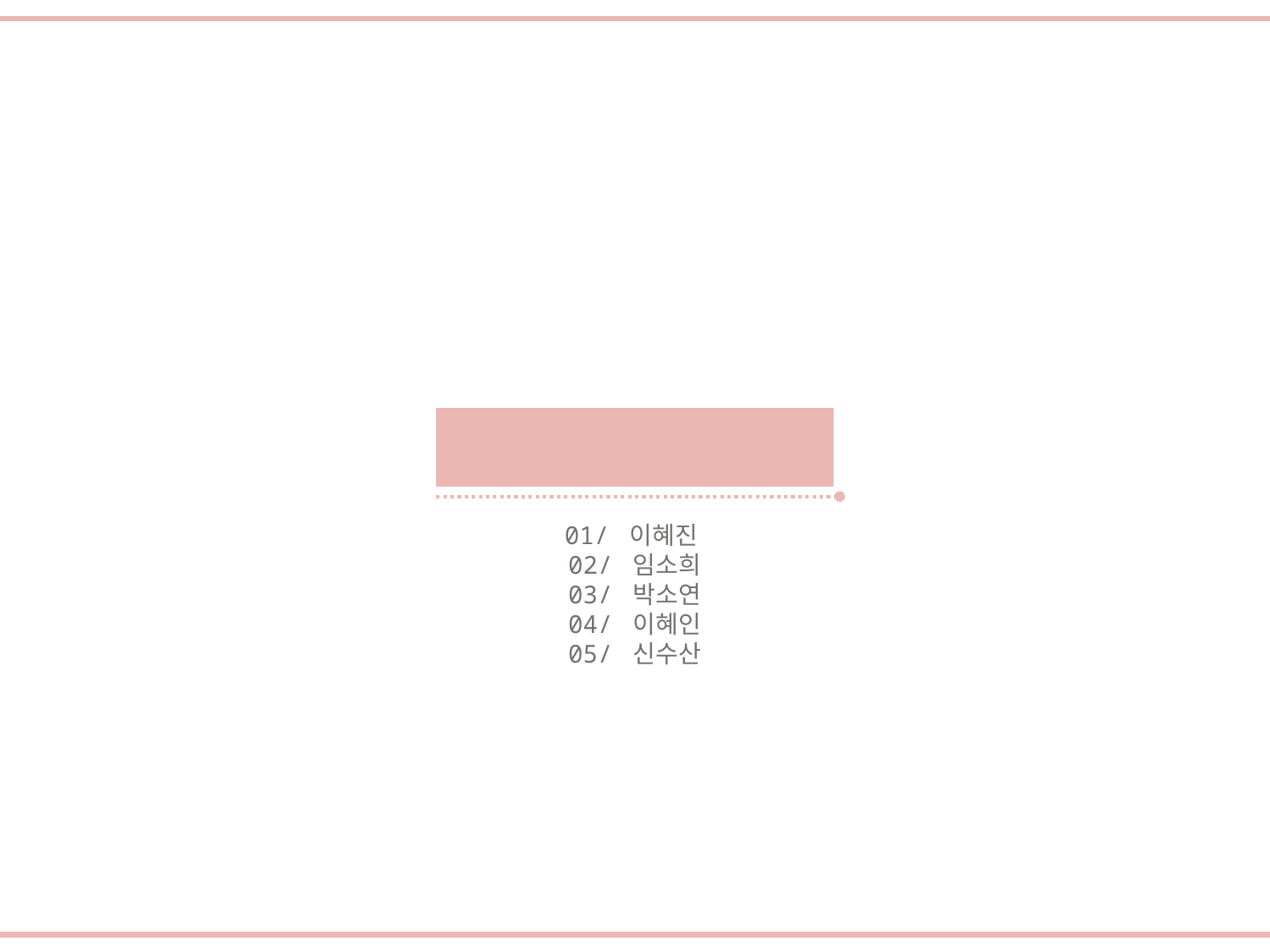

Contents

01/ 이혜진
02/ 임소희
03/ 박소연
04/ 이혜인
05/ 신수산